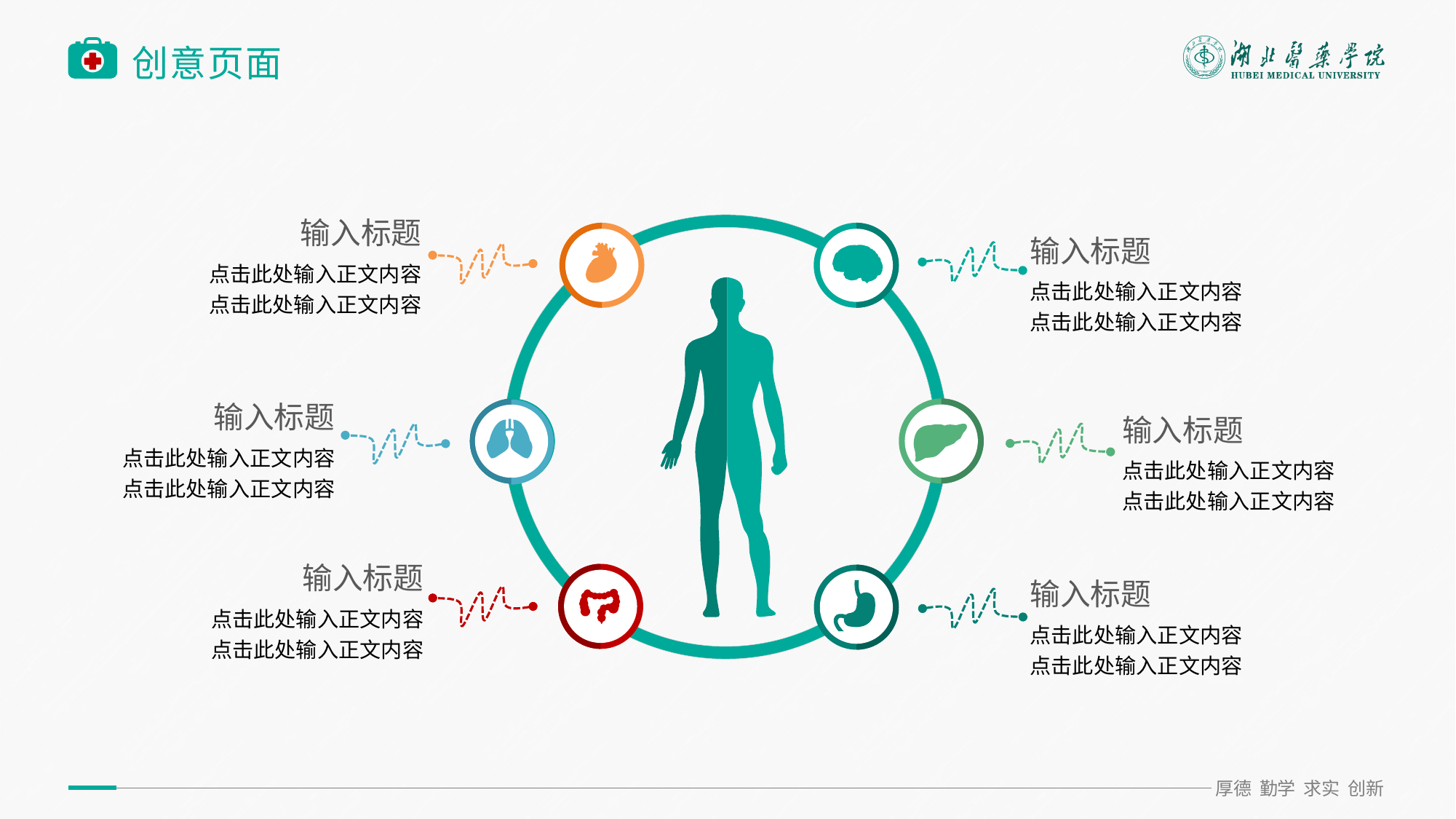

# 创意页面
输入标题

输入标题

点击此处输入正文内容
点击此处输入正文内容
点击此处输入正文内容
点击此处输入正文内容

输入标题

输入标题

点击此处输入正文内容
点击此处输入正文内容
点击此处输入正文内容
点击此处输入正文内容
输入标题

输入标题

点击此处输入正文内容
点击此处输入正文内容
点击此处输入正文内容
点击此处输入正文内容